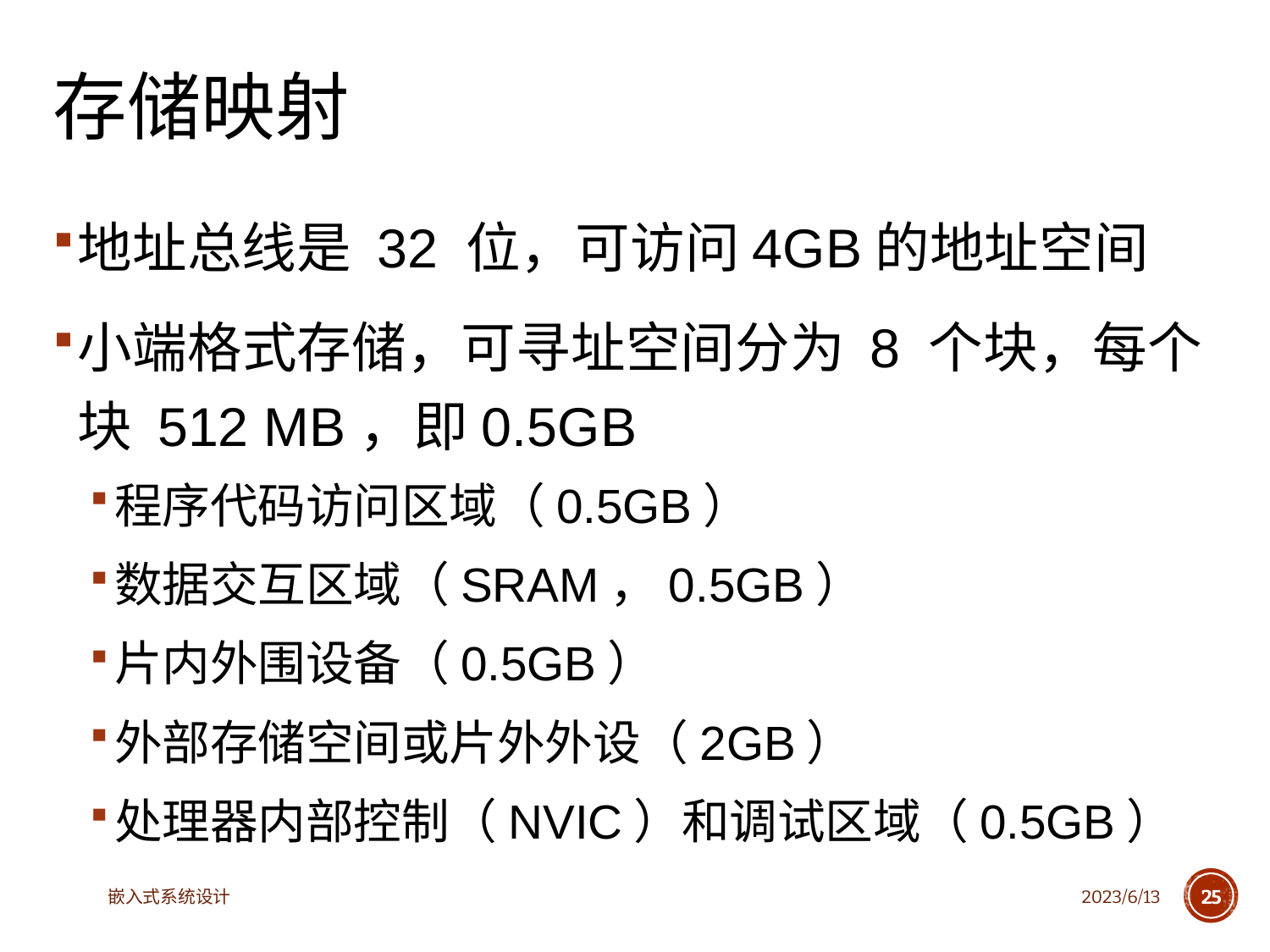

# 存储映射
地址总线是 32 位，可访问4GB的地址空间
小端格式存储，可寻址空间分为 8 个块，每个块 512 MB，即0.5GB
程序代码访问区域（0.5GB）
数据交互区域（SRAM，0.5GB）
片内外围设备（0.5GB）
外部存储空间或片外外设（2GB）
处理器内部控制（NVIC）和调试区域（0.5GB）

嵌入式系统设计
2023/6/13
25